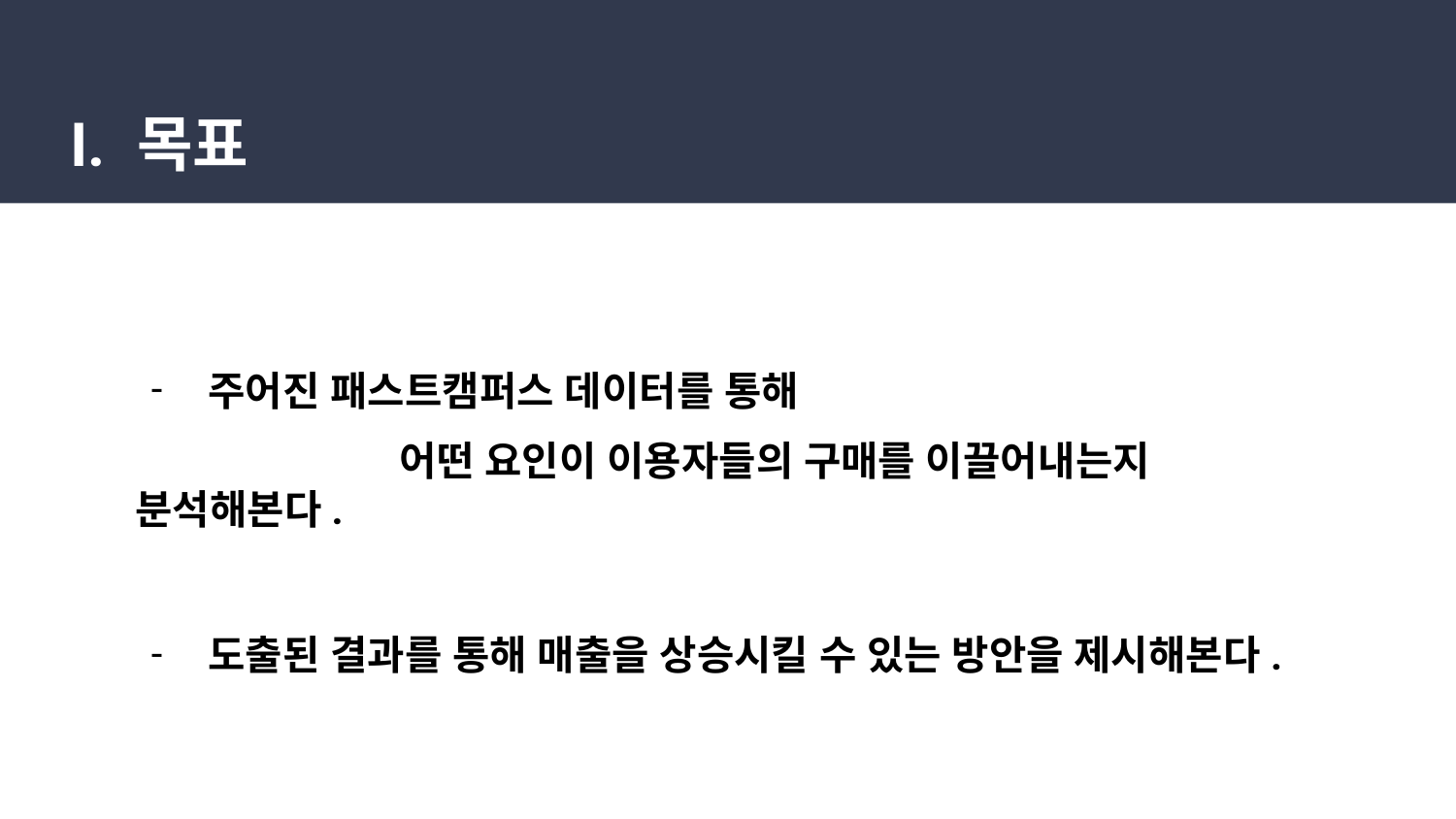

# 목표
주어진 패스트캠퍼스 데이터를 통해

                         어떤 요인이 이용자들의 구매를 이끌어내는지 분석해본다.

도출된 결과를 통해 매출을 상승시킬 수 있는 방안을 제시해본다.